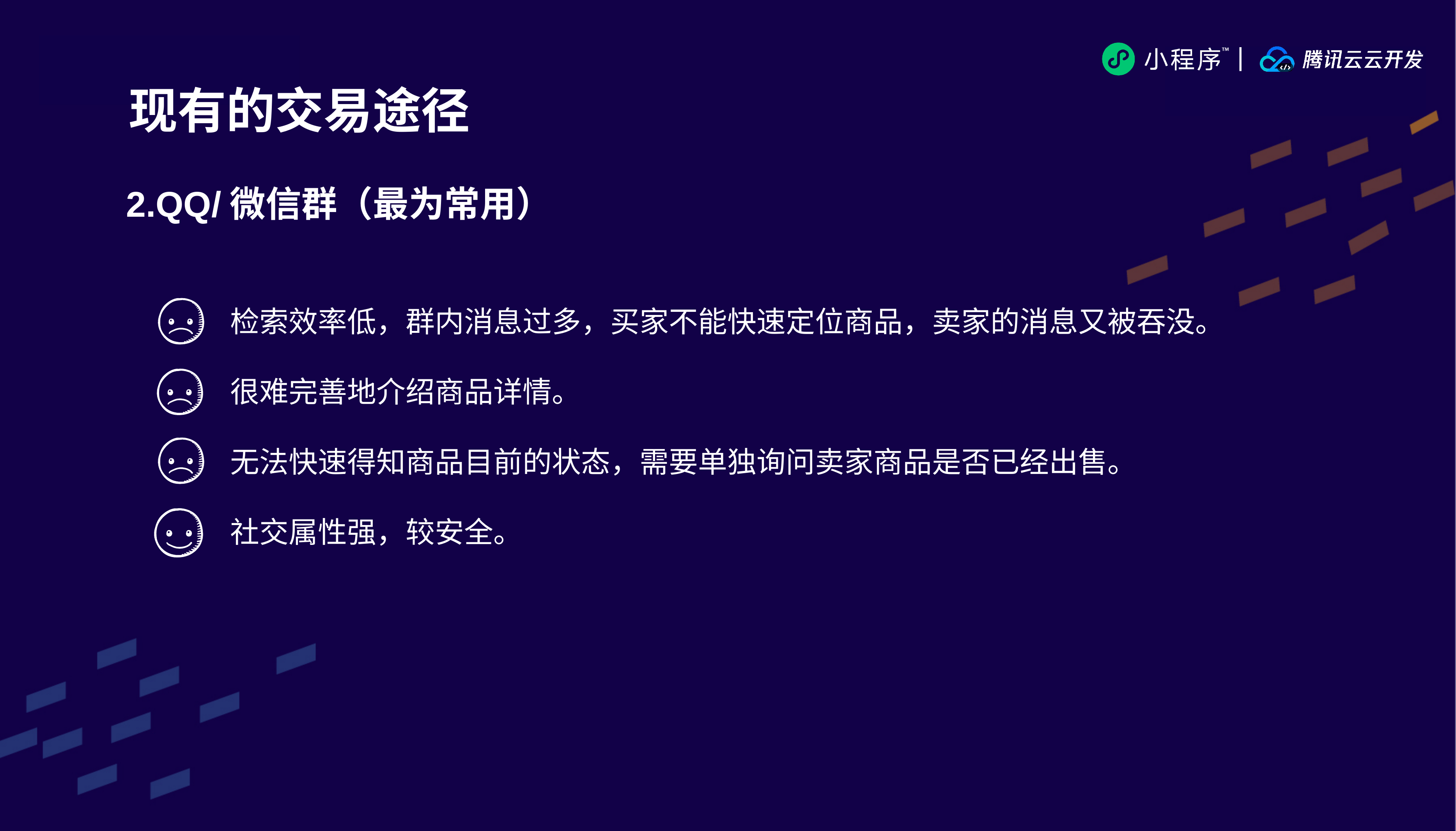

现有的交易途径
2.QQ/微信群（最为常用）

检索效率低，群内消息过多，买家不能快速定位商品，卖家的消息又被吞没。

很难完善地介绍商品详情。

无法快速得知商品目前的状态，需要单独询问卖家商品是否已经出售。

社交属性强，较安全。